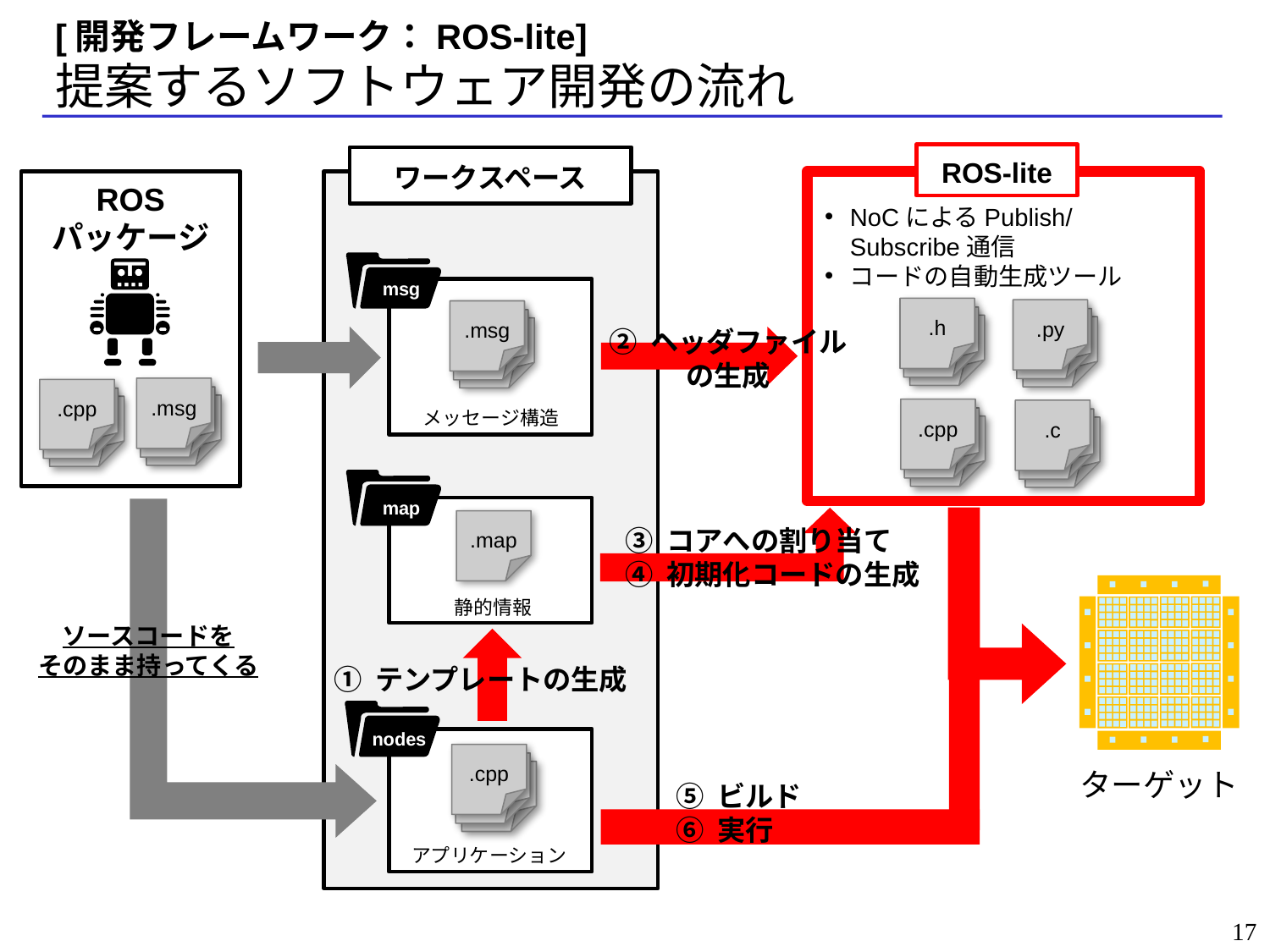

[開発フレームワーク：ROS-lite]
# 提案するソフトウェア開発の流れ
ROS-lite
ワークスペース

ROS
パッケージ
NoCによるPublish/Subscribe通信
コードの自動生成ツール

msg

.h
.msg
.msg
.py
.msg
.msg
.msg
.msg
.msg

② ヘッダファイル
の生成
.msg
.msg
.msg
.cpp
.msg
.msg
.cpp
.msg
.msg
.c
.msg
.msg
メッセージ構造

map

.map
③ コアへの割り当て
④ 初期化コードの生成

静的情報
ソースコードを
そのまま持ってくる

① テンプレートの生成

nodes

.cpp
.msg
.msg
ターゲット
⑤ ビルド
⑥ 実行

アプリケーション
17